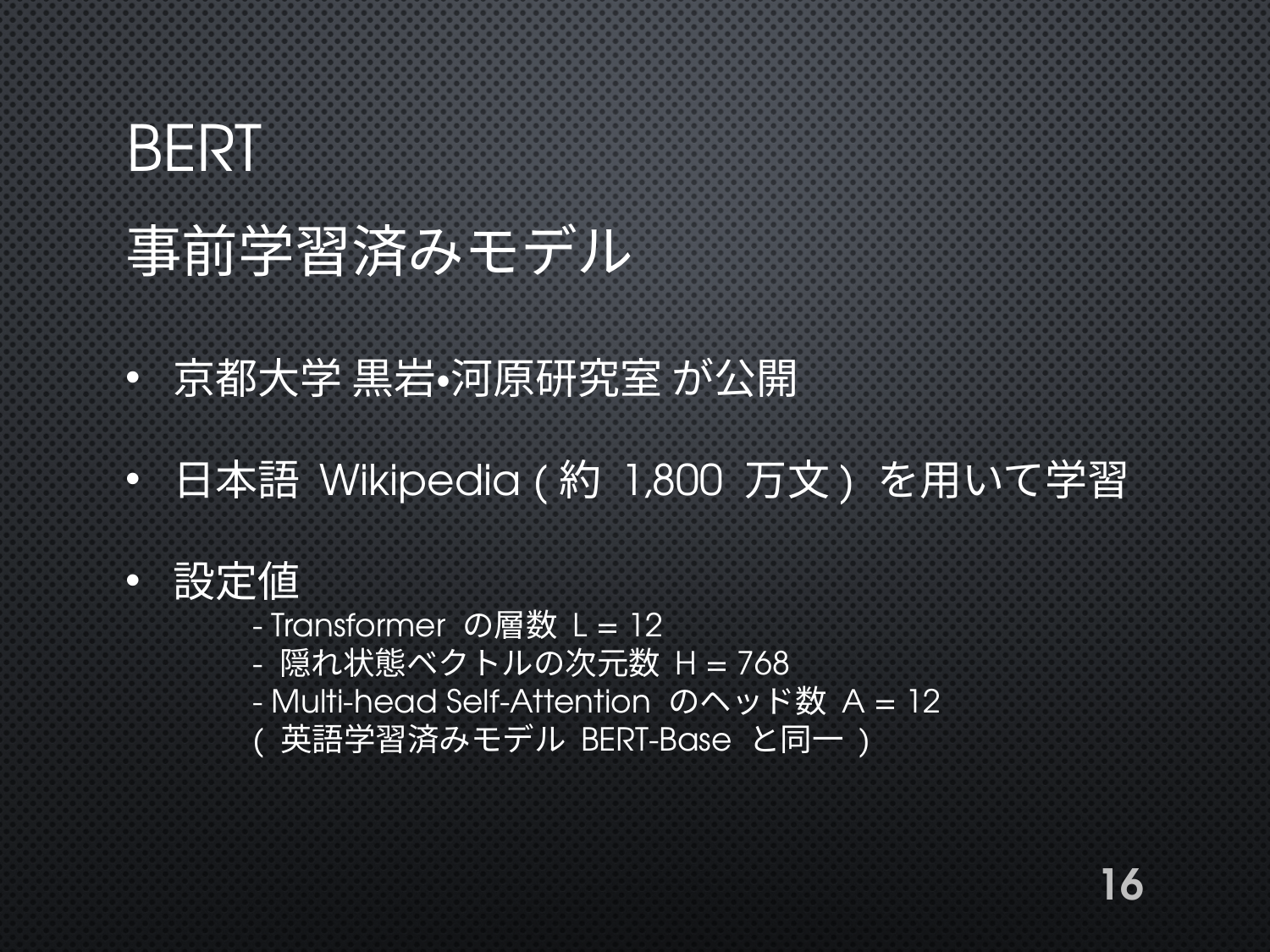

# BERT
事前学習済みモデル

京都大学 黒岩・河原研究室 が公開

日本語 Wikipedia (約 1,800 万文) を用いて学習

設定値
	- Transformer の層数 L = 12
	- 隠れ状態ベクトルの次元数 H = 768
	- Multi-head Self-Attention のヘッド数 A = 12
	( 英語学習済みモデル BERT-Base と同一 )

16